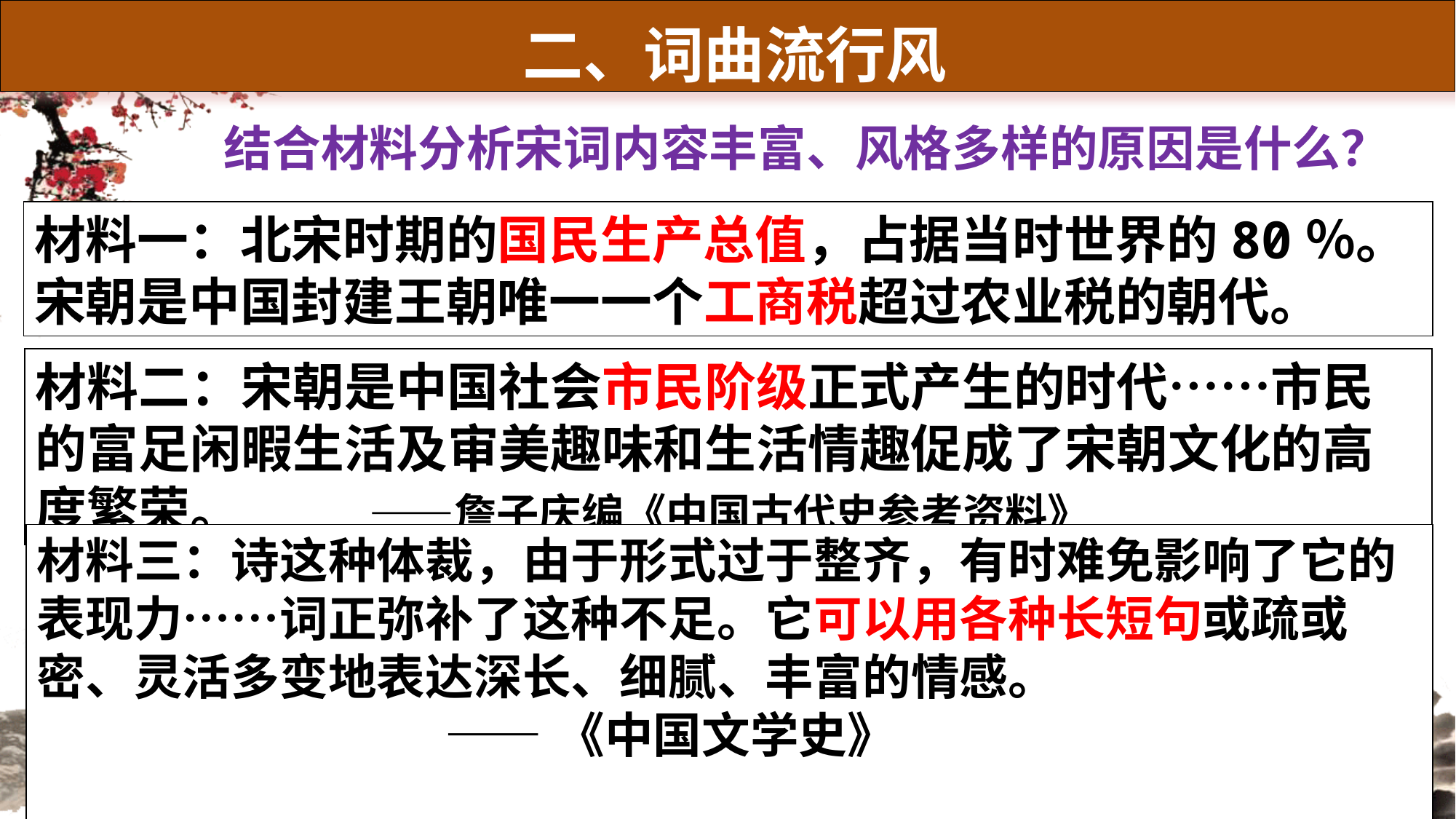

二、词曲流行风
 结合材料分析宋词内容丰富、风格多样的原因是什么？
材料一：北宋时期的国民生产总值，占据当时世界的80％。宋朝是中国封建王朝唯一一个工商税超过农业税的朝代。
材料二：宋朝是中国社会市民阶级正式产生的时代……市民的富足闲暇生活及审美趣味和生活情趣促成了宋朝文化的高度繁荣。           ——詹子庆编《中国古代史参考资料》
材料三：诗这种体裁，由于形式过于整齐，有时难免影响了它的表现力……词正弥补了这种不足。它可以用各种长短句或疏或密、灵活多变地表达深长、细腻、丰富的情感。
                                     ——《中国文学史》